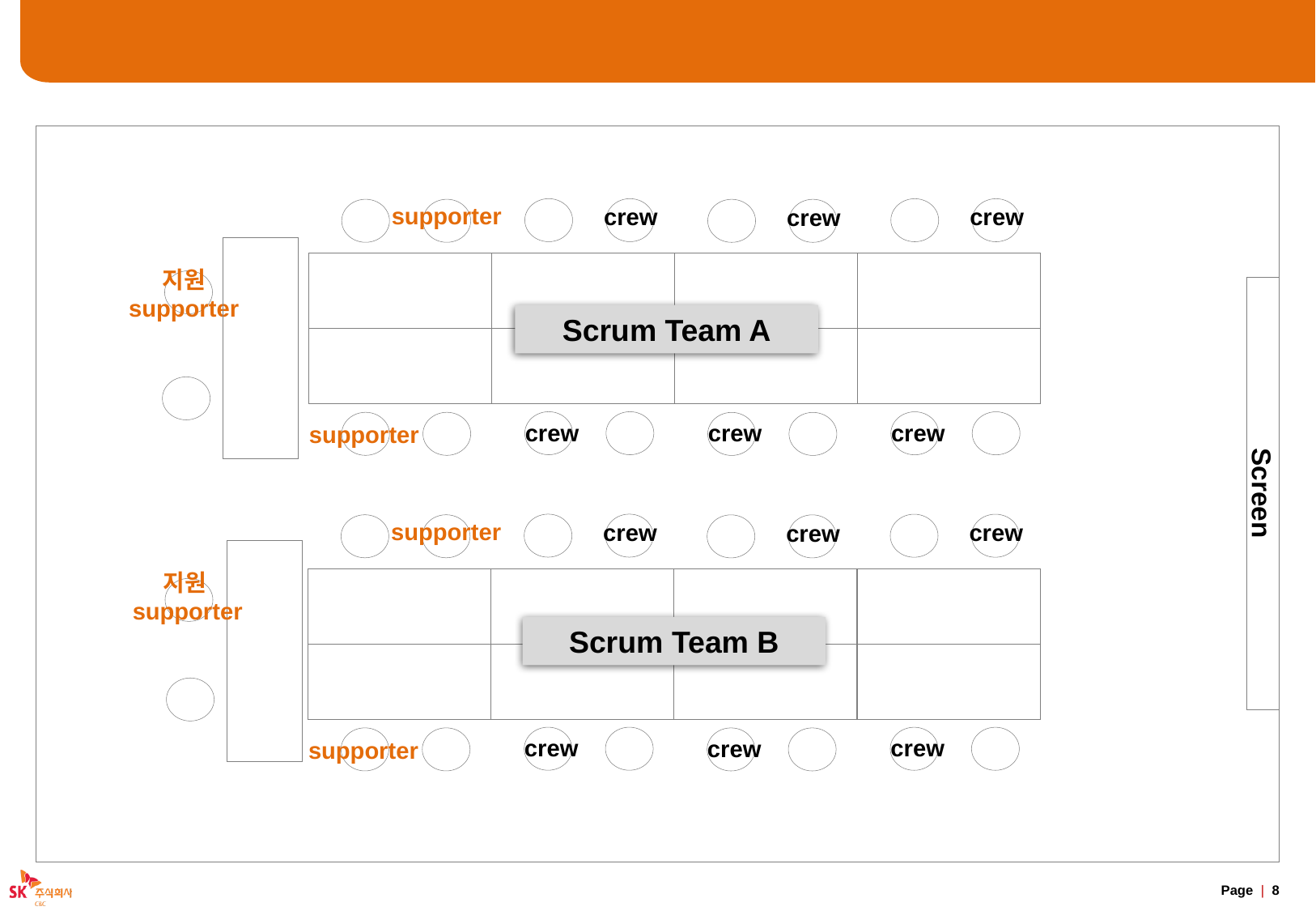

# Scrum 좌석 구성

supporter
crew
crew
crew

지원 supporter

Scrum Team A

crew

crew

crew

supporter
Screen
supporter
crew
crew
crew

지원supporter

Scrum Team B

crew

crew

crew

supporter